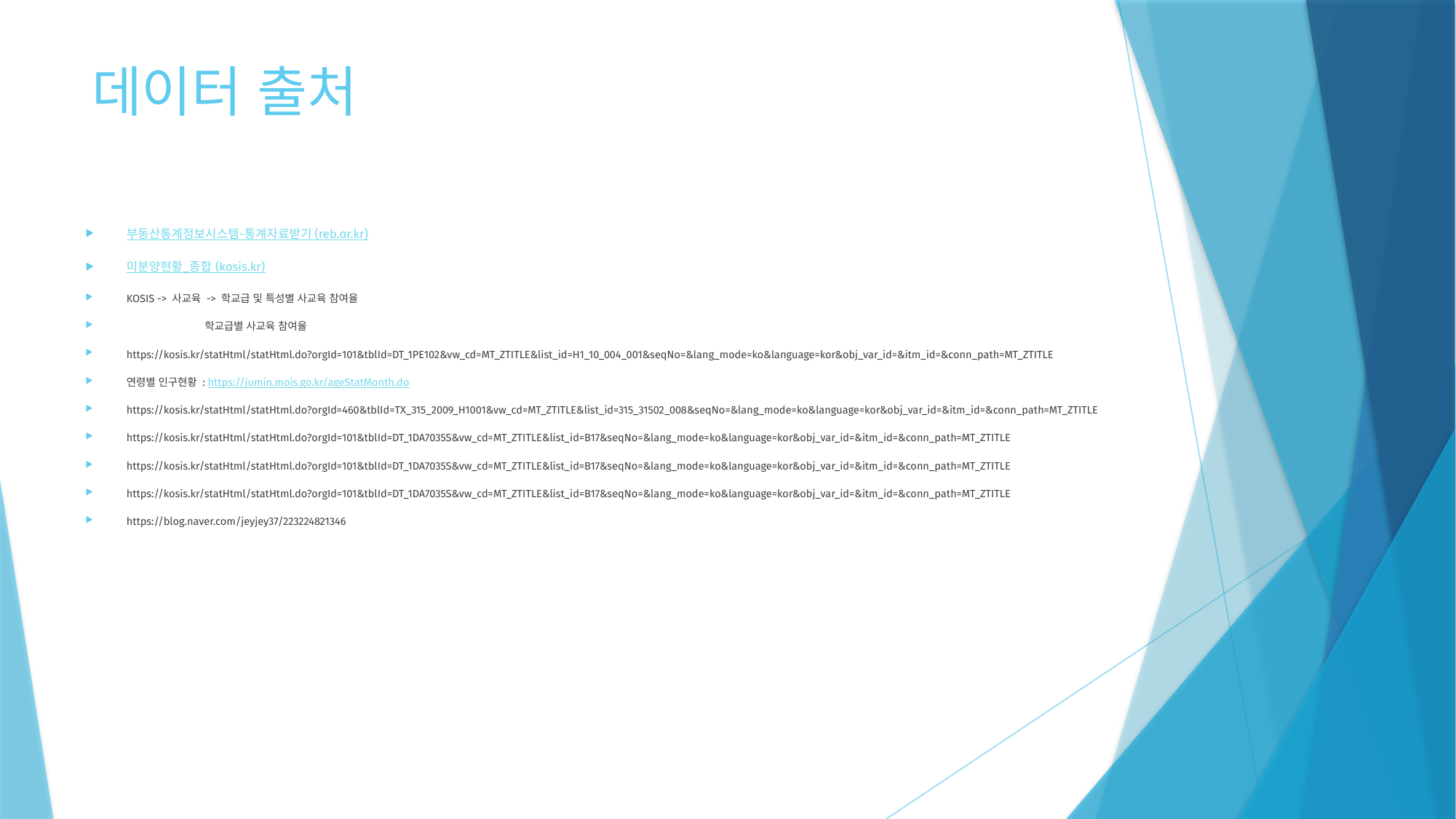

# 데이터 출처
부동산통계정보시스템-통계자료받기 (reb.or.kr)
미분양현황_종합 (kosis.kr)
KOSIS -> 사교육 -> 학교급 및 특성별 사교육 참여율
                          학교급별 사교육 참여율
https://kosis.kr/statHtml/statHtml.do?orgId=101&tblId=DT_1PE102&vw_cd=MT_ZTITLE&list_id=H1_10_004_001&seqNo=&lang_mode=ko&language=kor&obj_var_id=&itm_id=&conn_path=MT_ZTITLE
연령별 인구현황 : https://jumin.mois.go.kr/ageStatMonth.do
https://kosis.kr/statHtml/statHtml.do?orgId=460&tblId=TX_315_2009_H1001&vw_cd=MT_ZTITLE&list_id=315_31502_008&seqNo=&lang_mode=ko&language=kor&obj_var_id=&itm_id=&conn_path=MT_ZTITLE
https://kosis.kr/statHtml/statHtml.do?orgId=101&tblId=DT_1DA7035S&vw_cd=MT_ZTITLE&list_id=B17&seqNo=&lang_mode=ko&language=kor&obj_var_id=&itm_id=&conn_path=MT_ZTITLE
https://kosis.kr/statHtml/statHtml.do?orgId=101&tblId=DT_1DA7035S&vw_cd=MT_ZTITLE&list_id=B17&seqNo=&lang_mode=ko&language=kor&obj_var_id=&itm_id=&conn_path=MT_ZTITLE
https://kosis.kr/statHtml/statHtml.do?orgId=101&tblId=DT_1DA7035S&vw_cd=MT_ZTITLE&list_id=B17&seqNo=&lang_mode=ko&language=kor&obj_var_id=&itm_id=&conn_path=MT_ZTITLE
https://blog.naver.com/jeyjey37/223224821346